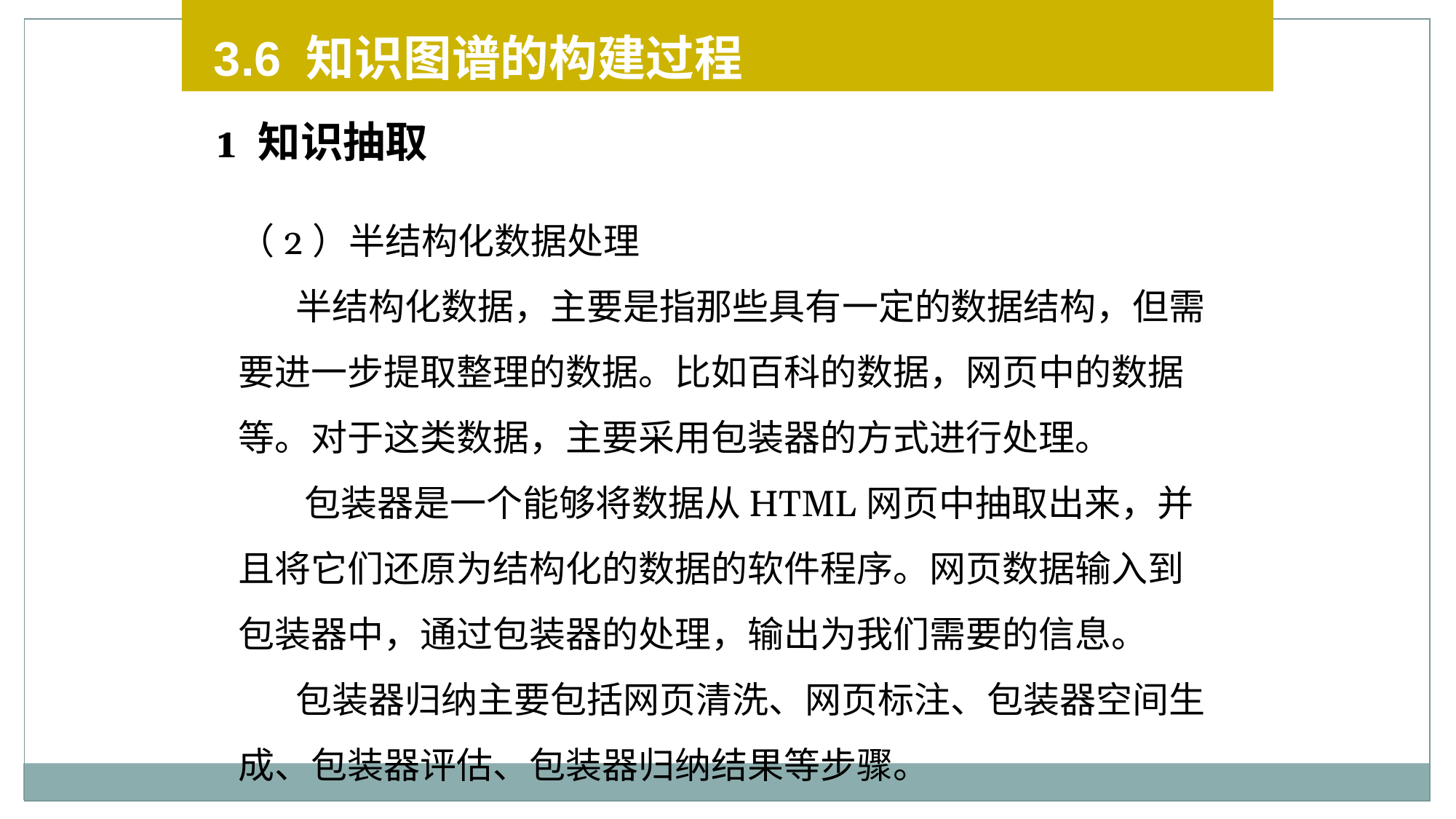

3.6 知识图谱的构建过程
1 知识抽取
（2）半结构化数据处理
      半结构化数据，主要是指那些具有一定的数据结构，但需要进一步提取整理的数据。比如百科的数据，网页中的数据等。对于这类数据，主要采用包装器的方式进行处理。
       包装器是一个能够将数据从HTML网页中抽取出来，并且将它们还原为结构化的数据的软件程序。网页数据输入到包装器中，通过包装器的处理，输出为我们需要的信息。
      包装器归纳主要包括网页清洗、网页标注、包装器空间生成、包装器评估、包装器归纳结果等步骤。